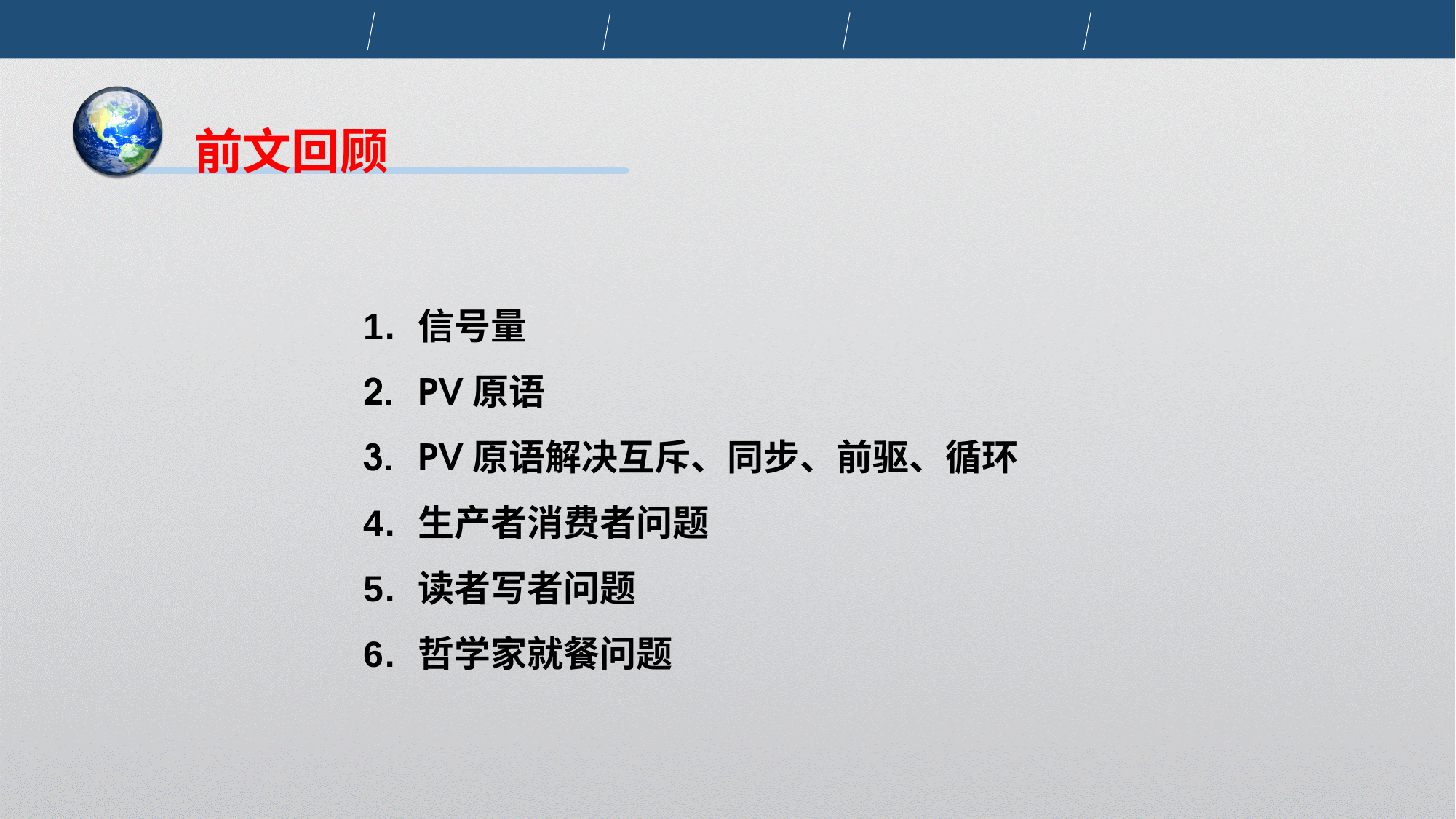

前文回顾
信号量
PV原语
PV原语解决互斥、同步、前驱、循环
生产者消费者问题
读者写者问题
哲学家就餐问题